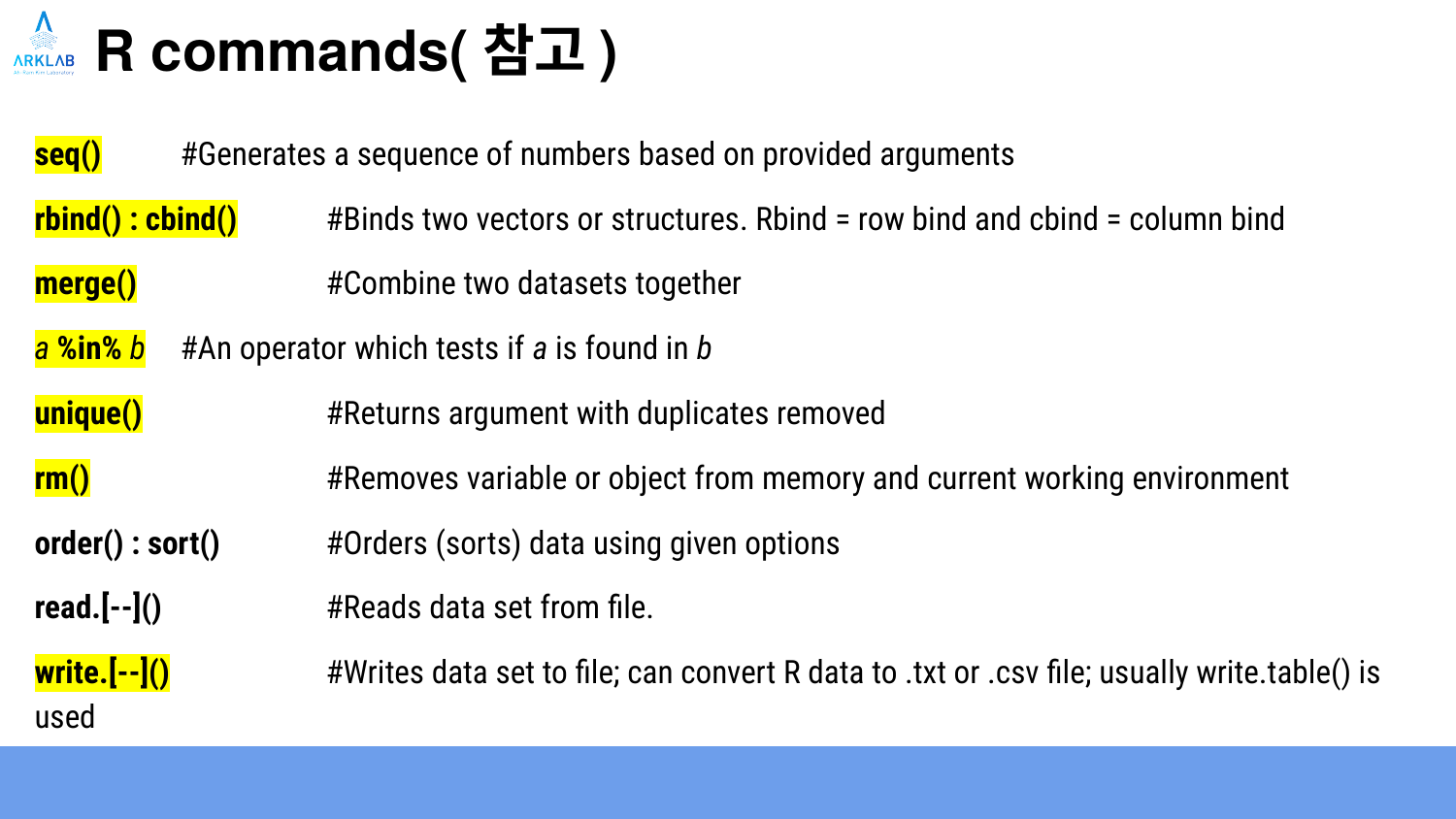

# R commands(참고)
seq()	#Generates a sequence of numbers based on provided arguments
rbind() : cbind()	#Binds two vectors or structures. Rbind = row bind and cbind = column bind
merge()		#Combine two datasets together
a %in% b	#An operator which tests if a is found in b
unique()		#Returns argument with duplicates removed
rm()		#Removes variable or object from memory and current working environment
order() : sort()	#Orders (sorts) data using given options
read.[--]()		#Reads data set from file.
write.[--]()		#Writes data set to file; can convert R data to .txt or .csv file; usually write.table() is used